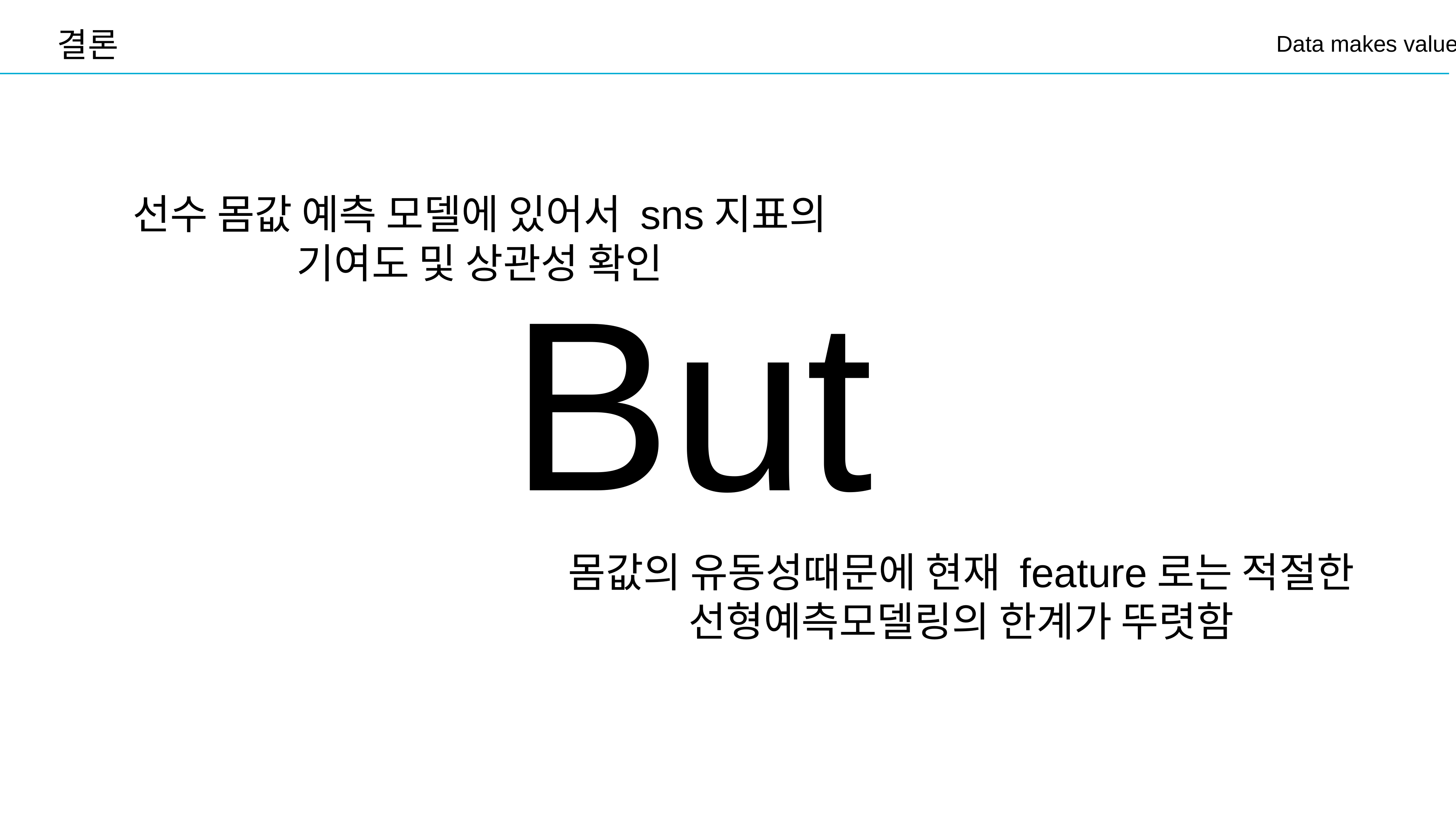

결론
Data makes values

선수 몸값 예측 모델에 있어서 sns지표의 기여도 및 상관성 확인
But
몸값의 유동성때문에 현재 feature로는 적절한 선형예측모델링의 한계가 뚜렷함